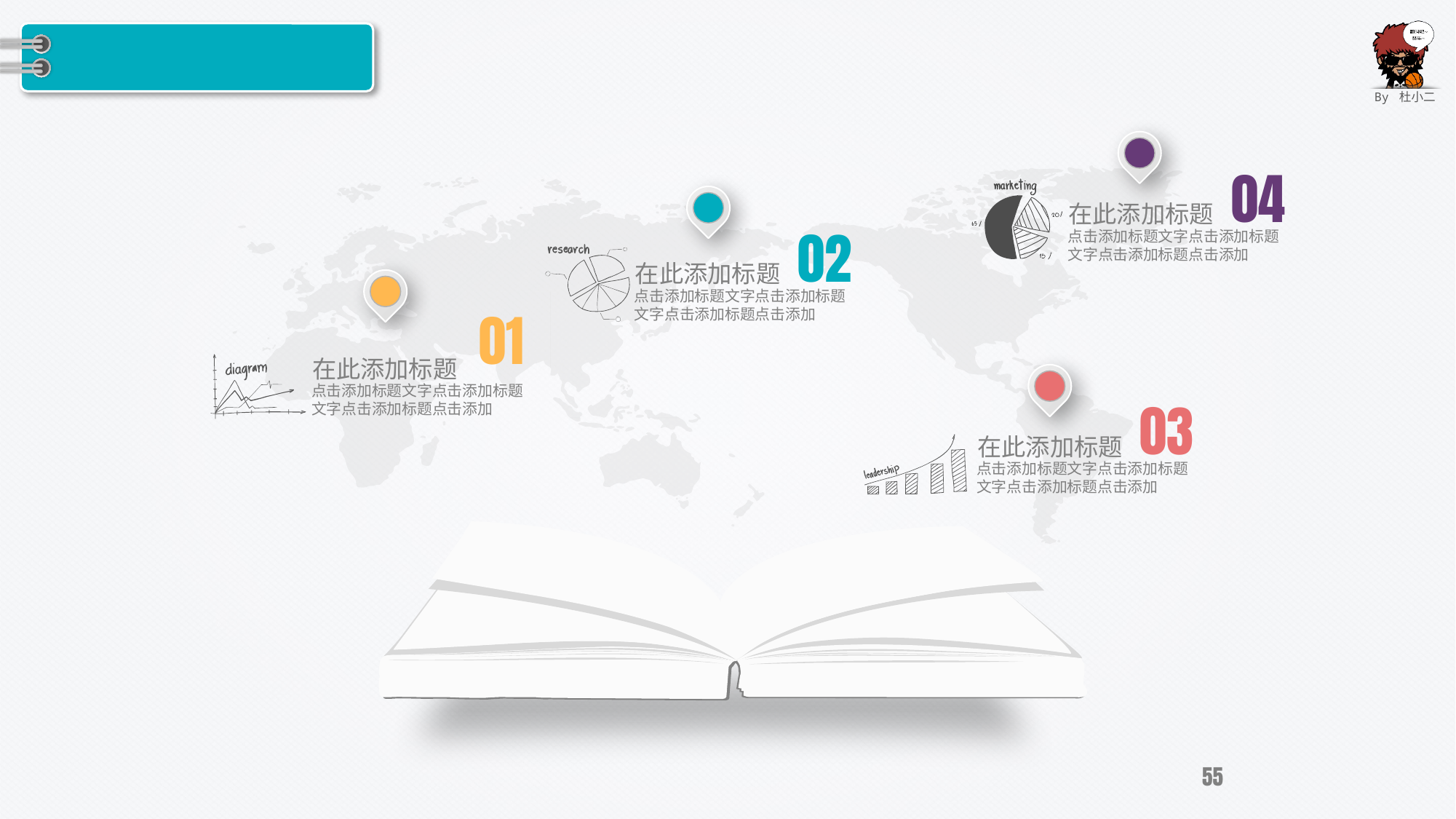

04
在此添加标题
点击添加标题文字点击添加标题文字点击添加标题点击添加

02
在此添加标题
点击添加标题文字点击添加标题文字点击添加标题点击添加

01
在此添加标题
点击添加标题文字点击添加标题文字点击添加标题点击添加

03
在此添加标题
点击添加标题文字点击添加标题文字点击添加标题点击添加

55